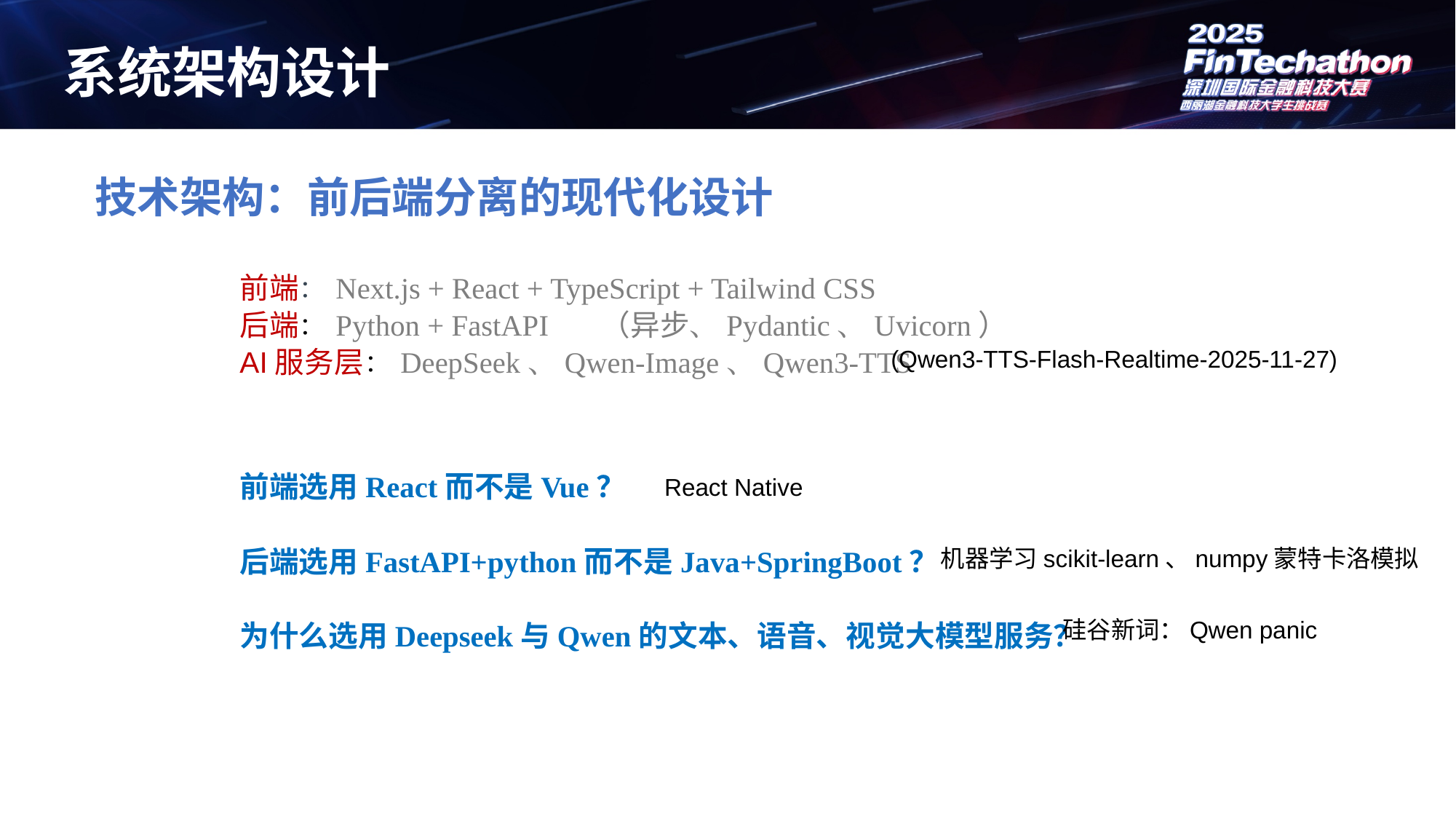

系统架构设计
技术架构：前后端分离的现代化设计
前端：Next.js + React + TypeScript + Tailwind CSS
后端：Python + FastAPI      （异步、Pydantic、Uvicorn）
AI服务层：DeepSeek、Qwen-Image、Qwen3-TTS

(Qwen3-TTS-Flash-Realtime-2025-11-27)
React Native
前端选用React而不是Vue？

后端选用FastAPI+python而不是Java+SpringBoot？

为什么选用Deepseek与Qwen的文本、语音、视觉大模型服务？
机器学习scikit-learn、numpy蒙特卡洛模拟
硅谷新词：Qwen panic